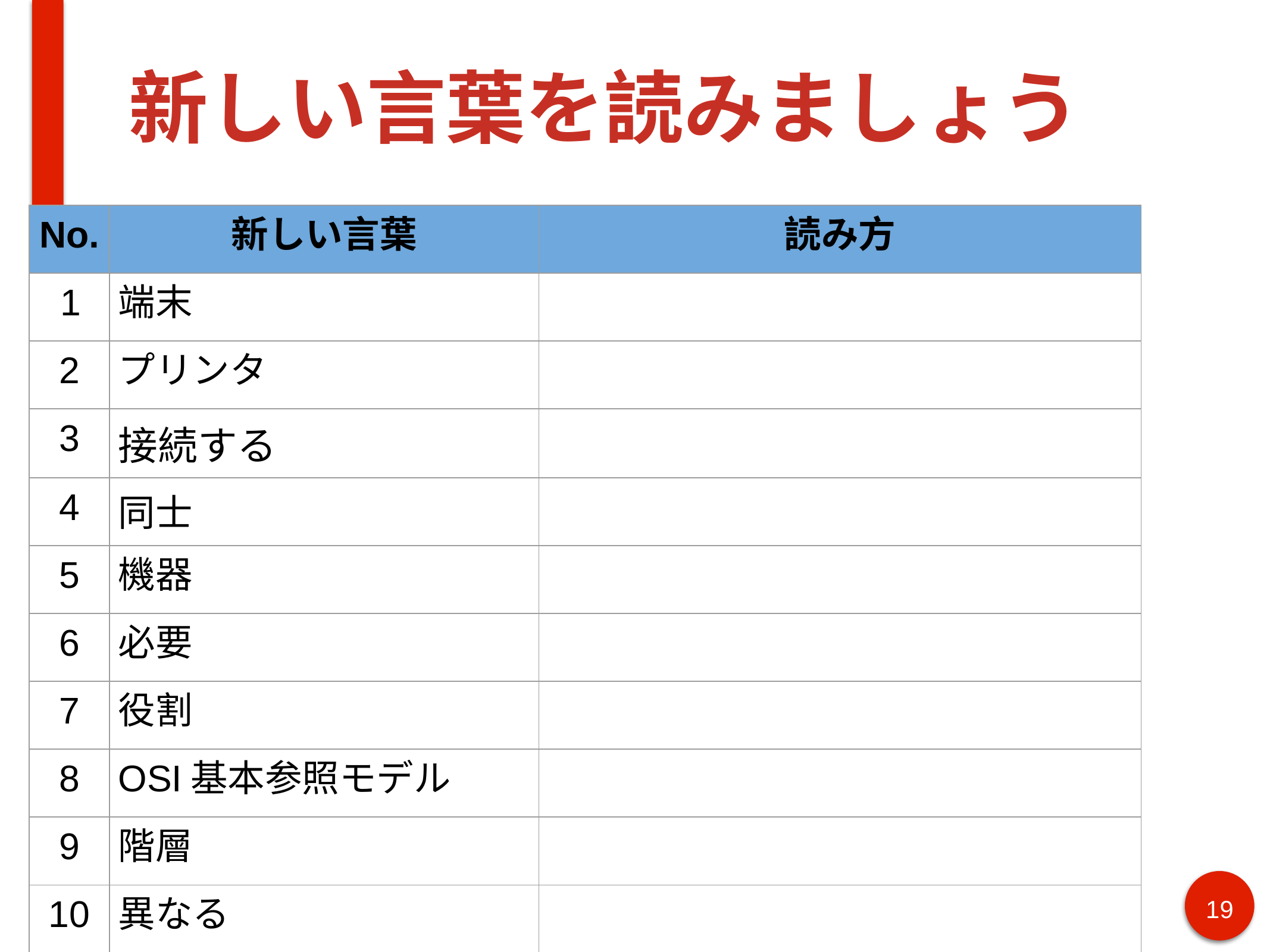

# 新しい言葉を読みましょう
| No. | 新しい言葉 | 読み方 |
| --- | --- | --- |
| 1 | 端末 |  |
| 2 | プリンタ |  |
| 3 | 接続する |  |
| 4 | 同士 |  |
| 5 | 機器 |  |
| 6 | 必要 |  |
| 7 | 役割 |  |
| 8 | OSI基本参照モデル |  |
| 9 | 階層 |  |
| 10 | 異なる |  |
19